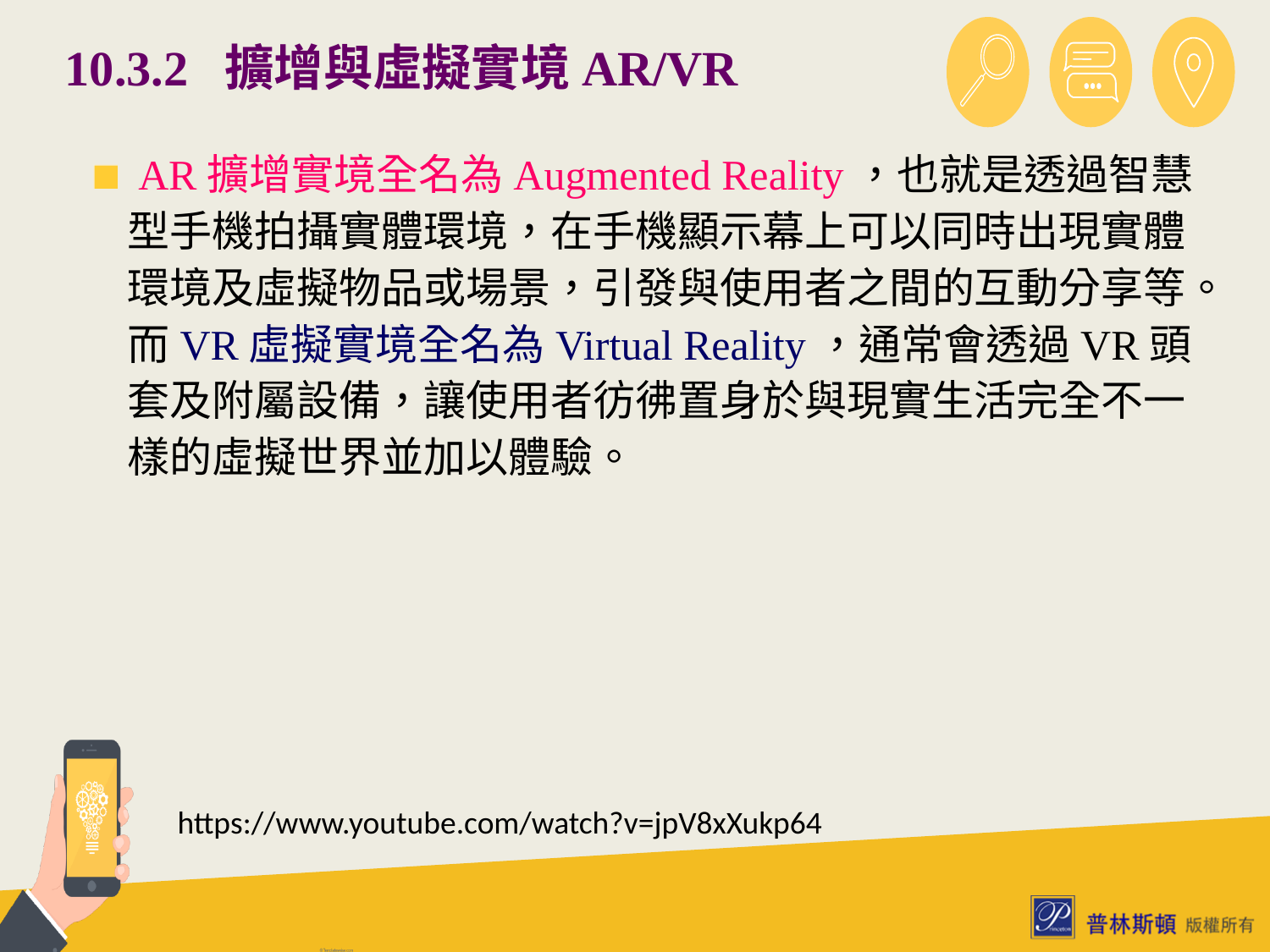

# 10.3.2  擴增與虛擬實境AR/VR
 AR擴增實境全名為Augmented Reality，也就是透過智慧型手機拍攝實體環境，在手機顯示幕上可以同時出現實體環境及虛擬物品或場景，引發與使用者之間的互動分享等。而VR虛擬實境全名為Virtual Reality，通常會透過VR頭套及附屬設備，讓使用者彷彿置身於與現實生活完全不一樣的虛擬世界並加以體驗。
https://www.youtube.com/watch?v=jpV8xXukp64